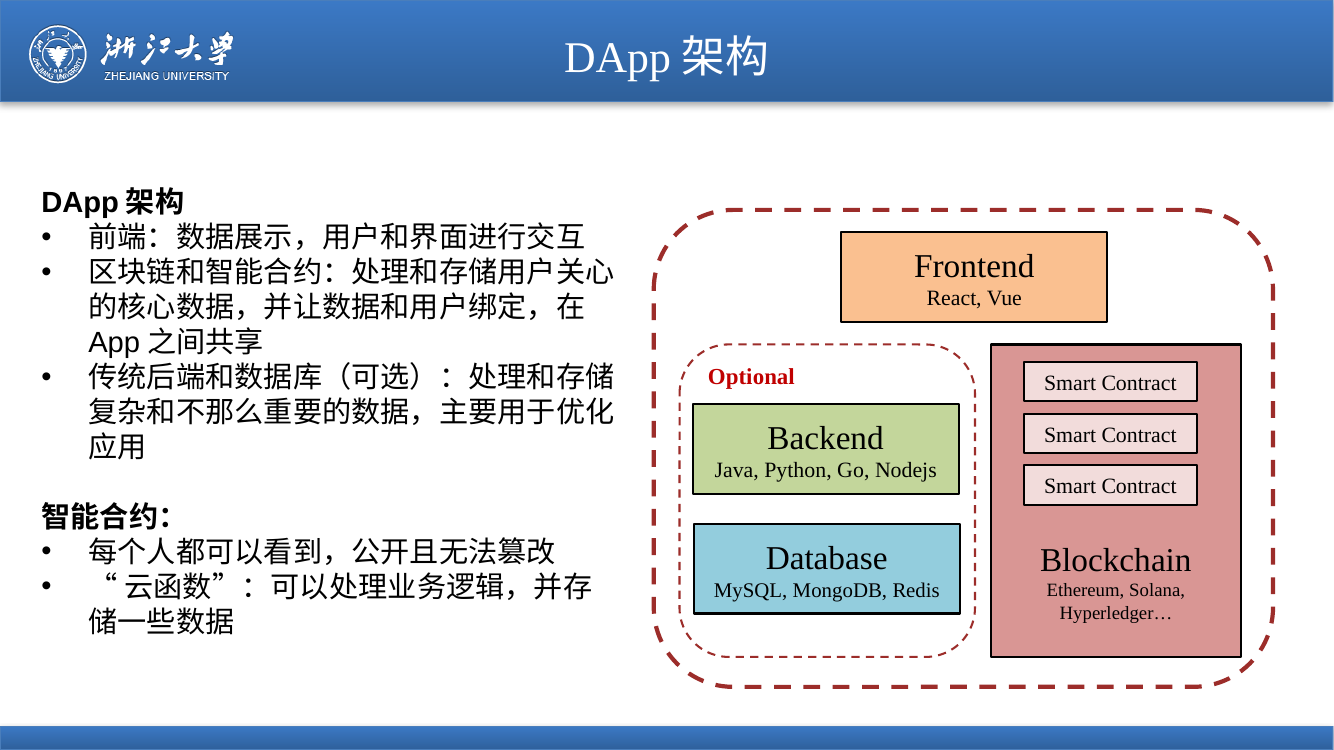

# DApp架构
DApp架构
前端：数据展示，用户和界面进行交互
区块链和智能合约：处理和存储用户关心的核心数据，并让数据和用户绑定，在App之间共享
传统后端和数据库（可选）：处理和存储复杂和不那么重要的数据，主要用于优化应用

智能合约：
每个人都可以看到，公开且无法篡改
“云函数”：可以处理业务逻辑，并存储一些数据

Frontend
React, Vue

Optional
Backend
Java, Python, Go, Nodejs
Database
MySQL, MongoDB, Redis

Blockchain
Ethereum, Solana, Hyperledger…
Smart Contract
Smart Contract
Smart Contract